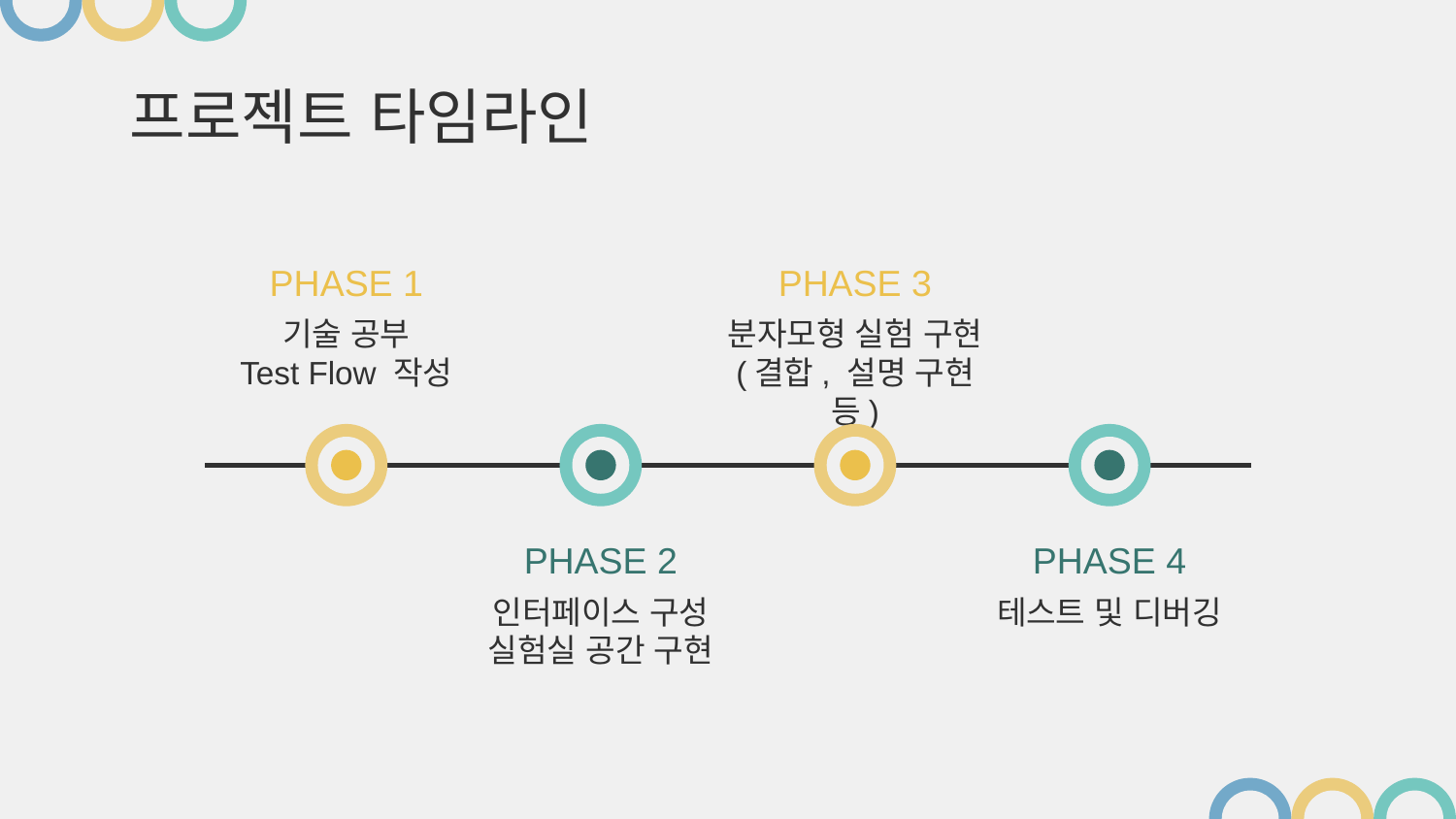

# 프로젝트 타임라인
PHASE 1
PHASE 3
기술 공부
Test Flow 작성

분자모형 실험 구현
(결합, 설명 구현 등)

PHASE 2
PHASE 4
인터페이스 구성
실험실 공간 구현
테스트 및 디버깅